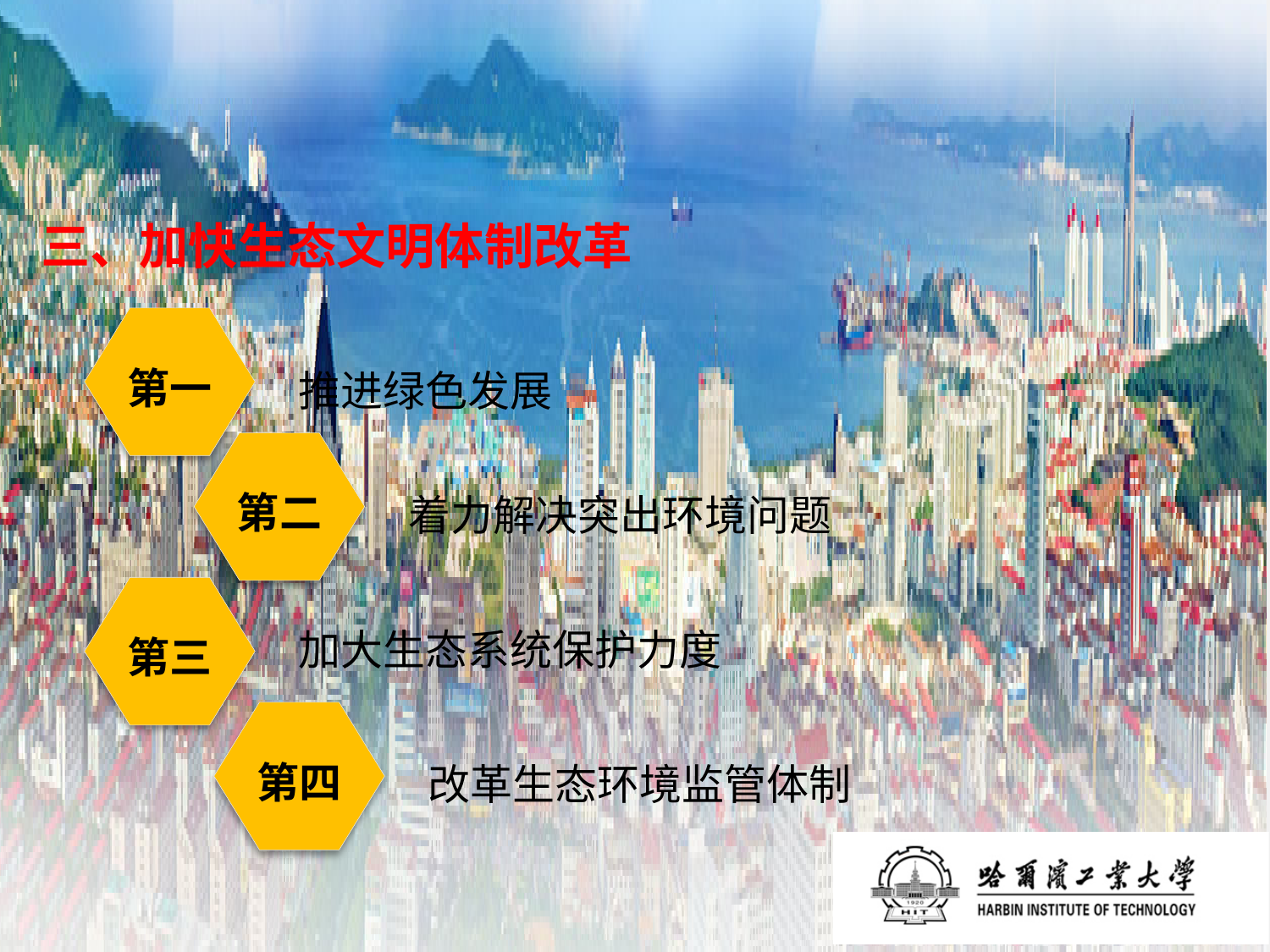

# 三、加快生态文明体制改革
第一
推进绿色发展
第二
着力解决突出环境问题
第三
加大生态系统保护力度
第四
改革生态环境监管体制